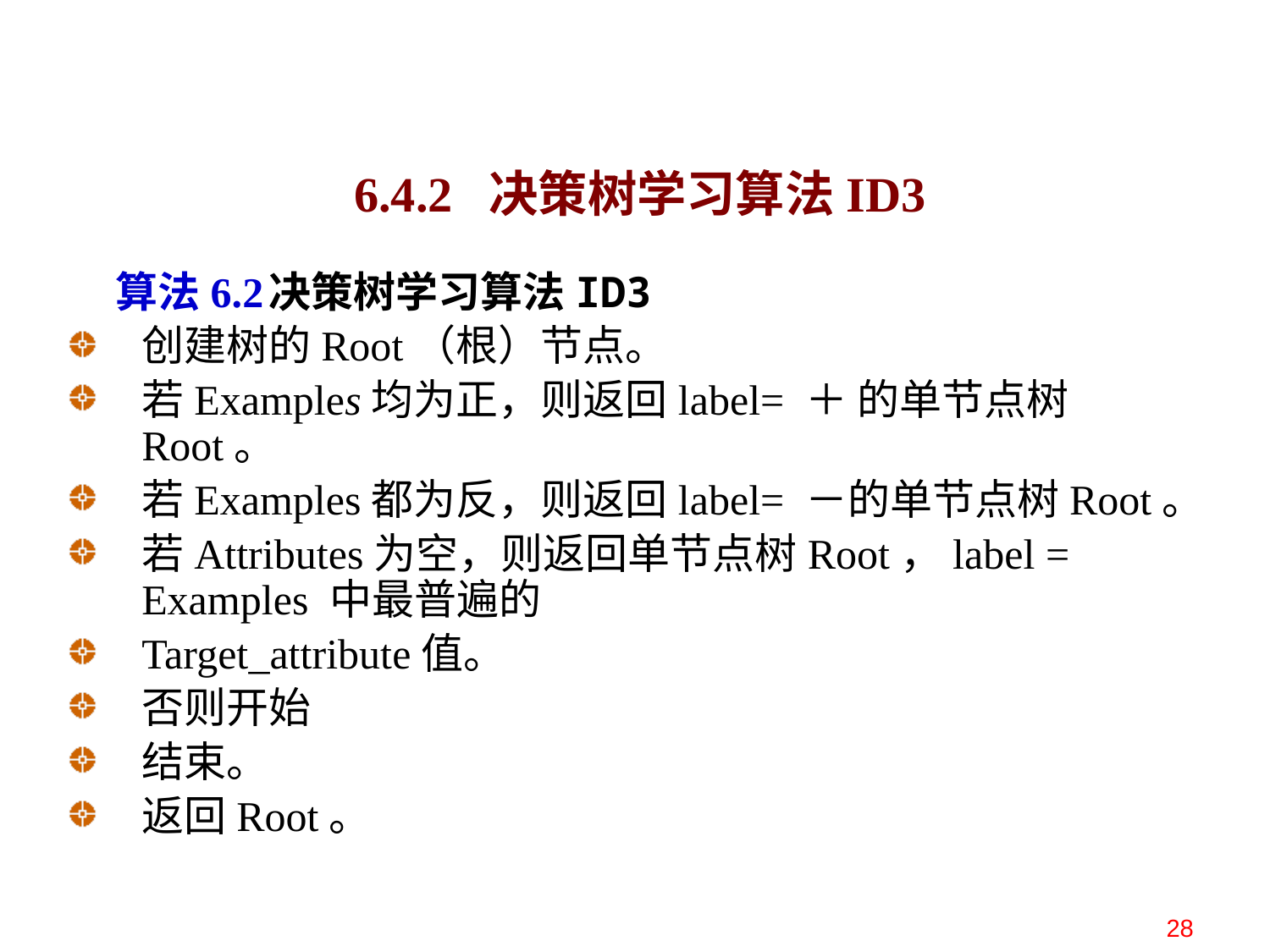

6.4.2  决策树学习算法ID3
    算法6.2	决策树学习算法ID3
创建树的Root（根）节点。
若Examples均为正，则返回label= ＋ 的单节点树Root。
若Examples都为反，则返回label= －的单节点树Root。
若Attributes为空，则返回单节点树Root，label = Examples 中最普遍的
Target_attribute值。
否则开始
结束。
返回Root。
28